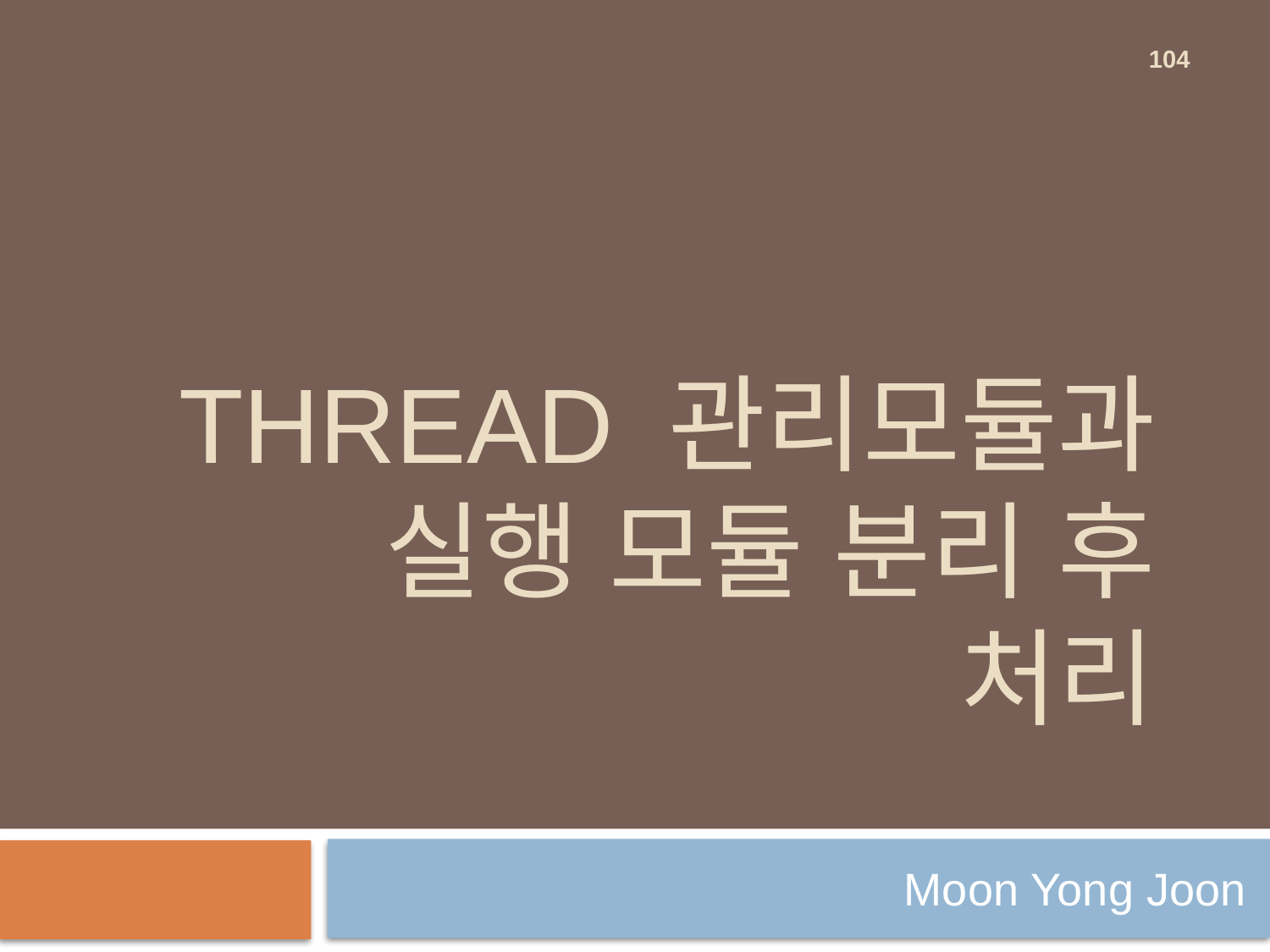

104
# Thread 관리모듈과 실행 모듈 분리 후 처리
Moon Yong Joon